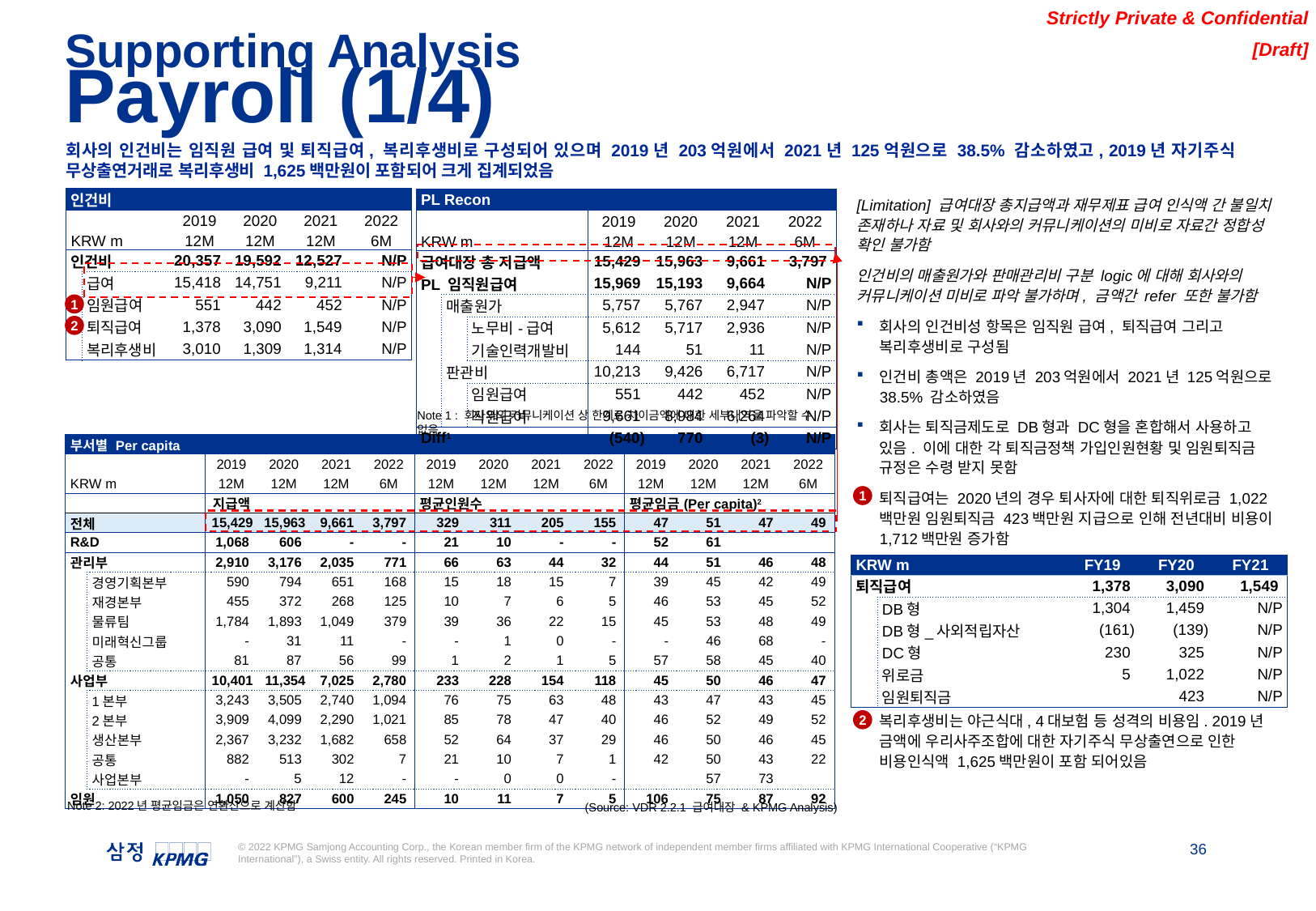

Supporting Analysis
Payroll (1/4)
회사의 인건비는 임직원 급여 및 퇴직급여, 복리후생비로 구성되어 있으며 2019년 203억원에서 2021년 125억원으로 38.5% 감소하였고, 2019년 자기주식 무상출연거래로 복리후생비 1,625백만원이 포함되어 크게 집계되었음
[Limitation] 급여대장 총지급액과 재무제표 급여 인식액 간 불일치 존재하나 자료 및 회사와의 커뮤니케이션의 미비로 자료간 정합성 확인 불가함
인건비의 매출원가와 판매관리비 구분 logic에 대해 회사와의 커뮤니케이션 미비로 파악 불가하며, 금액간 refer 또한 불가함
회사의 인건비성 항목은 임직원 급여, 퇴직급여 그리고 복리후생비로 구성됨
인건비 총액은 2019년 203억원에서 2021년 125억원으로 38.5% 감소하였음
회사는 퇴직금제도로 DB형과 DC형을 혼합해서 사용하고 있음. 이에 대한 각 퇴직금정책 가입인원현황 및 임원퇴직금 규정은 수령 받지 못함
퇴직급여는 2020년의 경우 퇴사자에 대한 퇴직위로금 1,022백만원 임원퇴직금 423백만원 지급으로 인해 전년대비 비용이 1,712백만원 증가함

복리후생비는 야근식대, 4대보험 등 성격의 비용임. 2019년 금액에 우리사주조합에 대한 자기주식 무상출연으로 인한 비용인식액 1,625백만원이 포함 되어있음

| 인건비 |  |  |  |  |  |  |
| --- | --- | --- | --- | --- | --- | --- |
|  |  |  | 2019 | 2020 | 2021 | 2022 |
| KRW m |  |  | 12M | 12M | 12M | 6M |
| 인건비 |  |  | 20,357 | 19,592 | 12,527 | N/P |
|  | 급여 |  | 15,418 | 14,751 | 9,211 | N/P |
|  | 임원급여 |  | 551 | 442 | 452 | N/P |
|  | 퇴직급여 |  | 1,378 | 3,090 | 1,549 | N/P |
|  | 복리후생비 |  | 3,010 | 1,309 | 1,314 | N/P |
| PL Recon |  |  |  |  |  |  |
| --- | --- | --- | --- | --- | --- | --- |
|  |  |  | 2019 | 2020 | 2021 | 2022 |
| KRW m |  |  | 12M | 12M | 12M | 6M |
| 급여대장 총 지급액 |  |  | 15,429 | 15,963 | 9,661 | 3,797 |
| PL 임직원급여 |  |  | 15,969 | 15,193 | 9,664 | N/P |
|  | 매출원가 |  | 5,757 | 5,767 | 2,947 | N/P |
|  |  | 노무비-급여 | 5,612 | 5,717 | 2,936 | N/P |
|  |  | 기술인력개발비 | 144 | 51 | 11 | N/P |
|  | 판관비 |  | 10,213 | 9,426 | 6,717 | N/P |
|  |  | 임원급여 | 551 | 442 | 452 | N/P |
|  |  | 직원급여 | 9,661 | 8,984 | 6,264 | N/P |
| Diff1 |  |  | (540) | 770 | (3) | N/P |

1
2
Note 1 : 회사와의 커뮤니케이션 상 한계로 차이금액에 대한 세부내역을 파악할 수 없음
| 부서별 Per capita |  |  |  |  |  |  |  |  |  |  |  |  |  |  |
| --- | --- | --- | --- | --- | --- | --- | --- | --- | --- | --- | --- | --- | --- | --- |
|  |  |  | 2019 | 2020 | 2021 | 2022 | 2019 | 2020 | 2021 | 2022 | 2019 | 2020 | 2021 | 2022 |
| KRW m |  |  | 12M | 12M | 12M | 6M | 12M | 12M | 12M | 6M | 12M | 12M | 12M | 6M |
|  |  |  | 지급액 |  |  |  | 평균인원수 |  |  |  | 평균임금(Per capita)2 |  |  |  |
| 전체 |  |  | 15,429 | 15,963 | 9,661 | 3,797 | 329 | 311 | 205 | 155 | 47 | 51 | 47 | 49 |
| R&D |  |  | 1,068 | 606 | - | - | 21 | 10 | - | - | 52 | 61 |  |  |
| 관리부 |  |  | 2,910 | 3,176 | 2,035 | 771 | 66 | 63 | 44 | 32 | 44 | 51 | 46 | 48 |
|  | 경영기획본부 |  | 590 | 794 | 651 | 168 | 15 | 18 | 15 | 7 | 39 | 45 | 42 | 49 |
|  | 재경본부 |  | 455 | 372 | 268 | 125 | 10 | 7 | 6 | 5 | 46 | 53 | 45 | 52 |
|  | 물류팀 |  | 1,784 | 1,893 | 1,049 | 379 | 39 | 36 | 22 | 15 | 45 | 53 | 48 | 49 |
|  | 미래혁신그룹 |  | - | 31 | 11 | - | - | 1 | 0 | - | - | 46 | 68 | - |
|  | 공통 |  | 81 | 87 | 56 | 99 | 1 | 2 | 1 | 5 | 57 | 58 | 45 | 40 |
| 사업부 |  |  | 10,401 | 11,354 | 7,025 | 2,780 | 233 | 228 | 154 | 118 | 45 | 50 | 46 | 47 |
|  | 1본부 |  | 3,243 | 3,505 | 2,740 | 1,094 | 76 | 75 | 63 | 48 | 43 | 47 | 43 | 45 |
|  | 2본부 |  | 3,909 | 4,099 | 2,290 | 1,021 | 85 | 78 | 47 | 40 | 46 | 52 | 49 | 52 |
|  | 생산본부 |  | 2,367 | 3,232 | 1,682 | 658 | 52 | 64 | 37 | 29 | 46 | 50 | 46 | 45 |
|  | 공통 |  | 882 | 513 | 302 | 7 | 21 | 10 | 7 | 1 | 42 | 50 | 43 | 22 |
|  | 사업본부 |  | - | 5 | 12 | - | - | 0 | 0 | - |  | 57 | 73 |  |
| 임원 |  |  | 1,050 | 827 | 600 | 245 | 10 | 11 | 7 | 5 | 106 | 75 | 87 | 92 |
1

| KRW m |  | FY19 | FY20 | FY21 |
| --- | --- | --- | --- | --- |
| 퇴직급여 |  | 1,378 | 3,090 | 1,549 |
|  | DB형 | 1,304 | 1,459 | N/P |
|  | DB형\_사외적립자산 | (161) | (139) | N/P |
|  | DC형 | 230 | 325 | N/P |
|  | 위로금 | 5 | 1,022 | N/P |
|  | 임원퇴직금 |  | 423 | N/P |
2
(Source: VDR 2.2.1 급여대장 & KPMG Analysis)
Note 2: 2022년 평균임금은 연환산으로 계산함